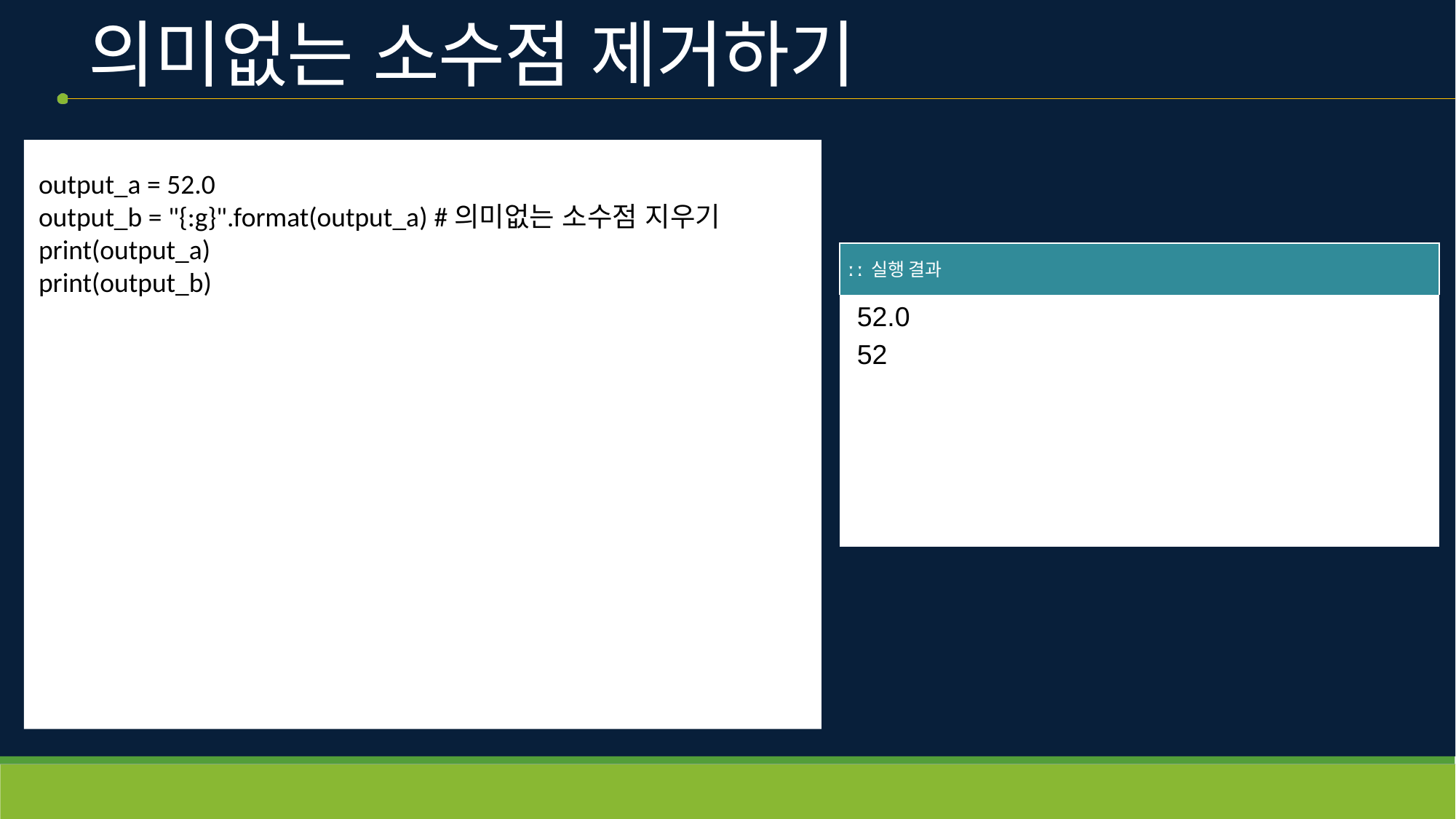

# 의미없는 소수점 제거하기

output_a = 52.0
output_b = "{:g}".format(output_a) #의미없는 소수점 지우기
print(output_a)
print(output_b)

| ː ː 실행 결과 |
| --- |
| 52.0 52 |